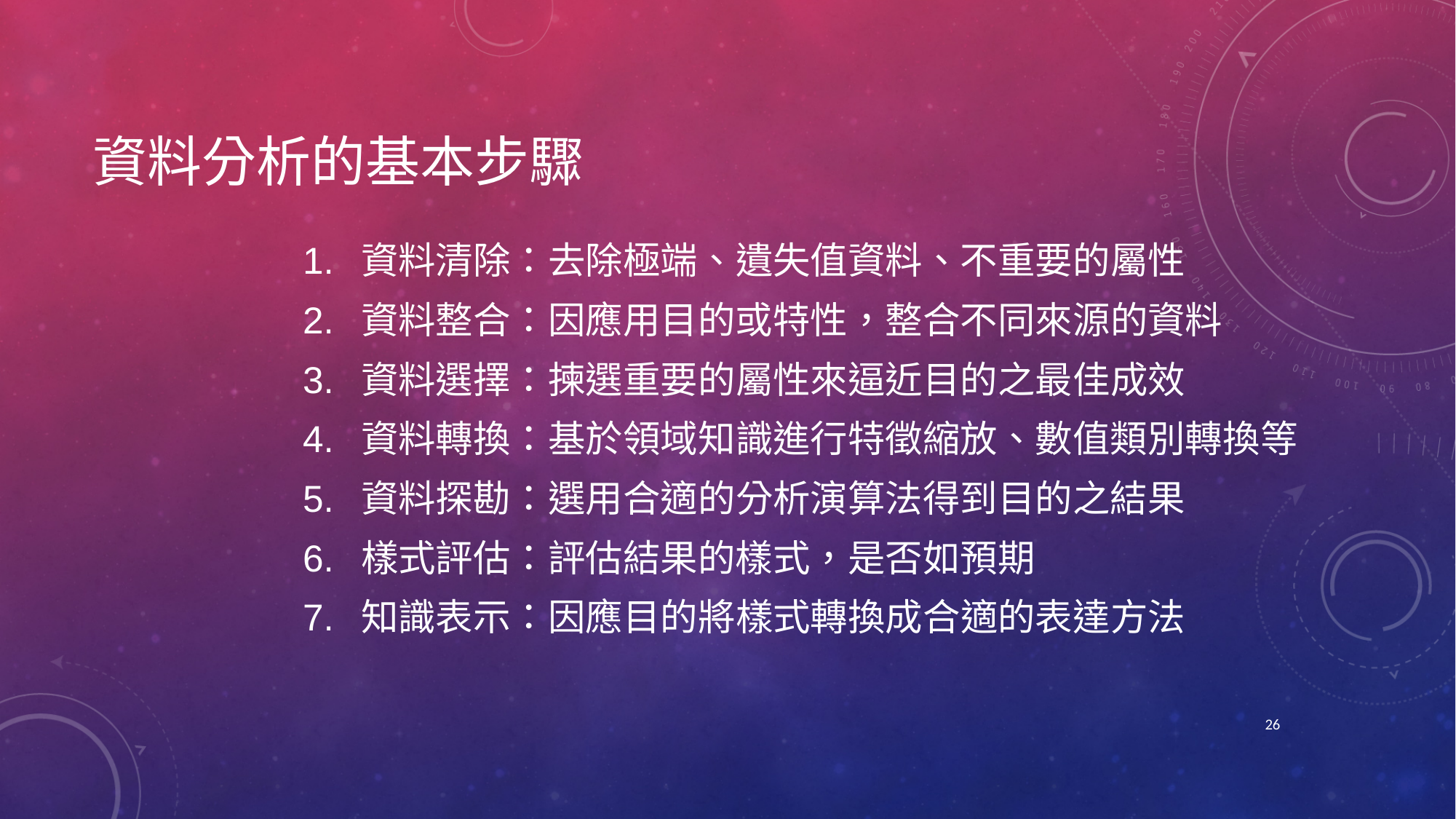

# 資料分析的基本步驟
資料清除：去除極端、遺失值資料、不重要的屬性
資料整合：因應用目的或特性，整合不同來源的資料
資料選擇：揀選重要的屬性來逼近目的之最佳成效
資料轉換：基於領域知識進行特徵縮放、數值類別轉換等
資料探勘：選用合適的分析演算法得到目的之結果
樣式評估：評估結果的樣式，是否如預期
知識表示：因應目的將樣式轉換成合適的表達方法
26